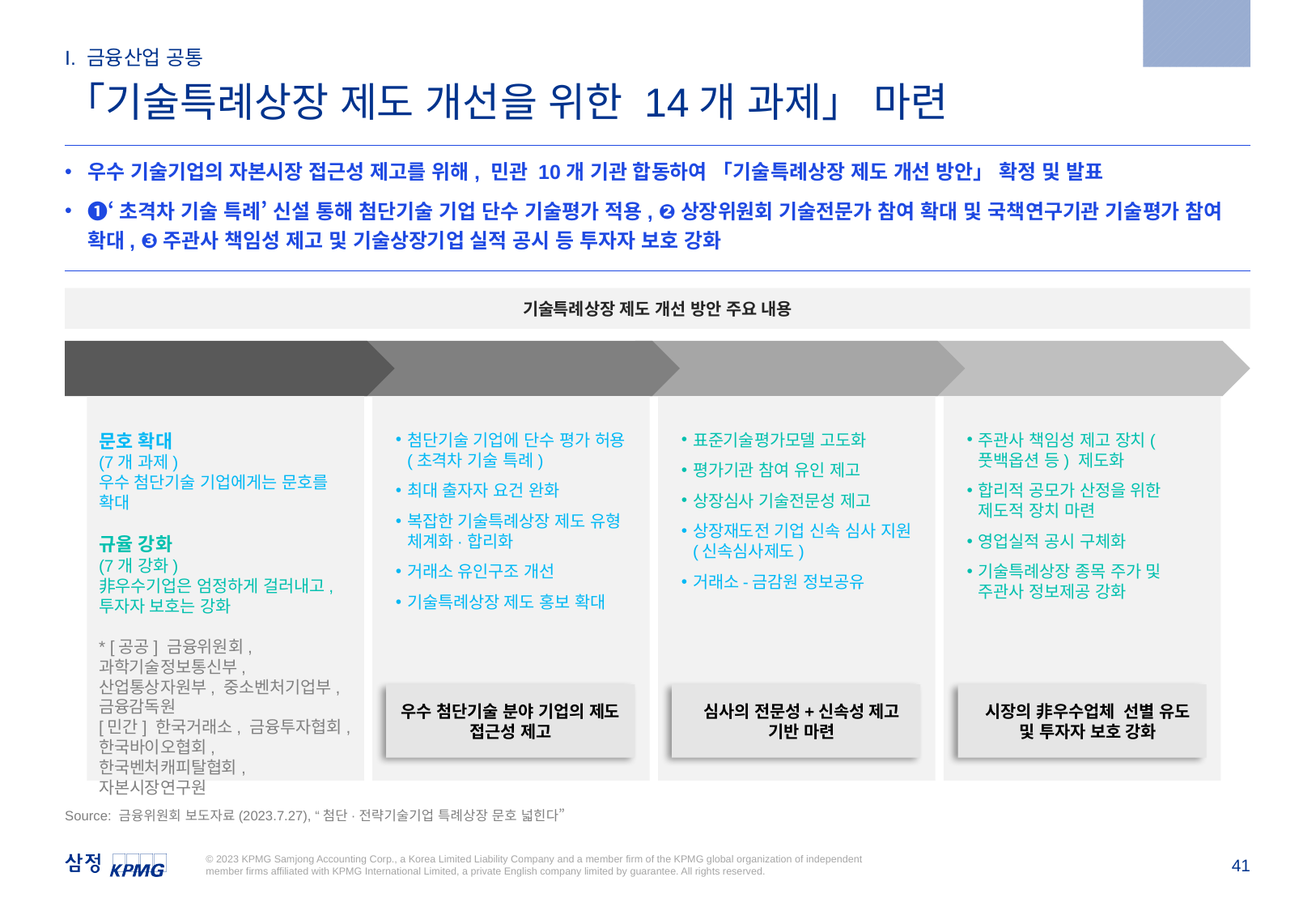

2023.7.27
I. 금융산업 공통
「기술특례상장 제도 개선을 위한 14개 과제」 마련
우수 기술기업의 자본시장 접근성 제고를 위해, 민관 10개 기관 합동하여 「기술특례상장 제도 개선 방안」 확정 및 발표
❶‘초격차 기술 특례’ 신설 통해 첨단기술 기업 단수 기술평가 적용, ❷상장위원회 기술전문가 참여 확대 및 국책연구기관 기술평가 참여 확대, ❸주관사 책임성 제고 및 기술상장기업 실적 공시 등 투자자 보호 강화
기술특례상장 제도 개선 방안 주요 내용
14개 제도 개선
1단계 신청
2단계 심사
3단계 사후관리
문호 확대
(7개 과제)
우수 첨단기술 기업에게는 문호를 확대

규율 강화
(7개 강화)
非우수기업은 엄정하게 걸러내고, 투자자 보호는 강화

* [공공] 금융위원회, 과학기술정보통신부, 산업통상자원부, 중소벤처기업부, 금융감독원
[민간] 한국거래소, 금융투자협회, 한국바이오협회, 한국벤처캐피탈협회, 자본시장연구원
첨단기술 기업에 단수 평가 허용(초격차 기술 특례)
최대 출자자 요건 완화
복잡한 기술특례상장 제도 유형 체계화·합리화
거래소 유인구조 개선
기술특례상장 제도 홍보 확대
표준기술평가모델 고도화
평가기관 참여 유인 제고
상장심사 기술전문성 제고
상장재도전 기업 신속 심사 지원(신속심사제도)
거래소-금감원 정보공유
주관사 책임성 제고 장치(풋백옵션 등) 제도화
합리적 공모가 산정을 위한 제도적 장치 마련
영업실적 공시 구체화
기술특례상장 종목 주가 및 주관사 정보제공 강화
우수 첨단기술 분야 기업의 제도 접근성 제고
심사의 전문성+신속성 제고 기반 마련
시장의 非우수업체  선별 유도 및 투자자 보호 강화
Source: 금융위원회 보도자료(2023.7.27), “첨단·전략기술기업 특례상장 문호 넓힌다”